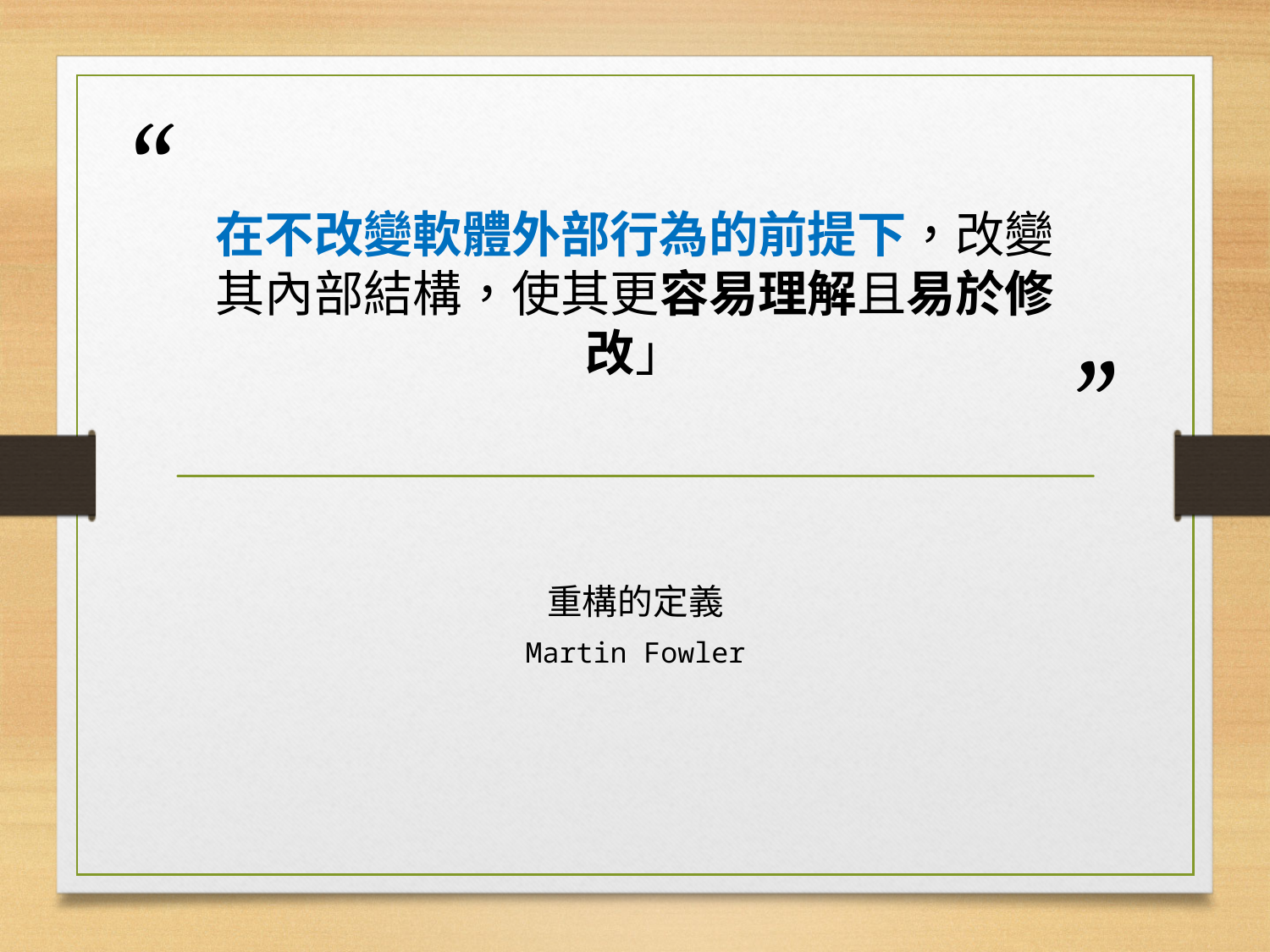

# 在不改變軟體外部行為的前提下，改變其內部結構，使其更容易理解且易於修改」
重構的定義
Martin Fowler